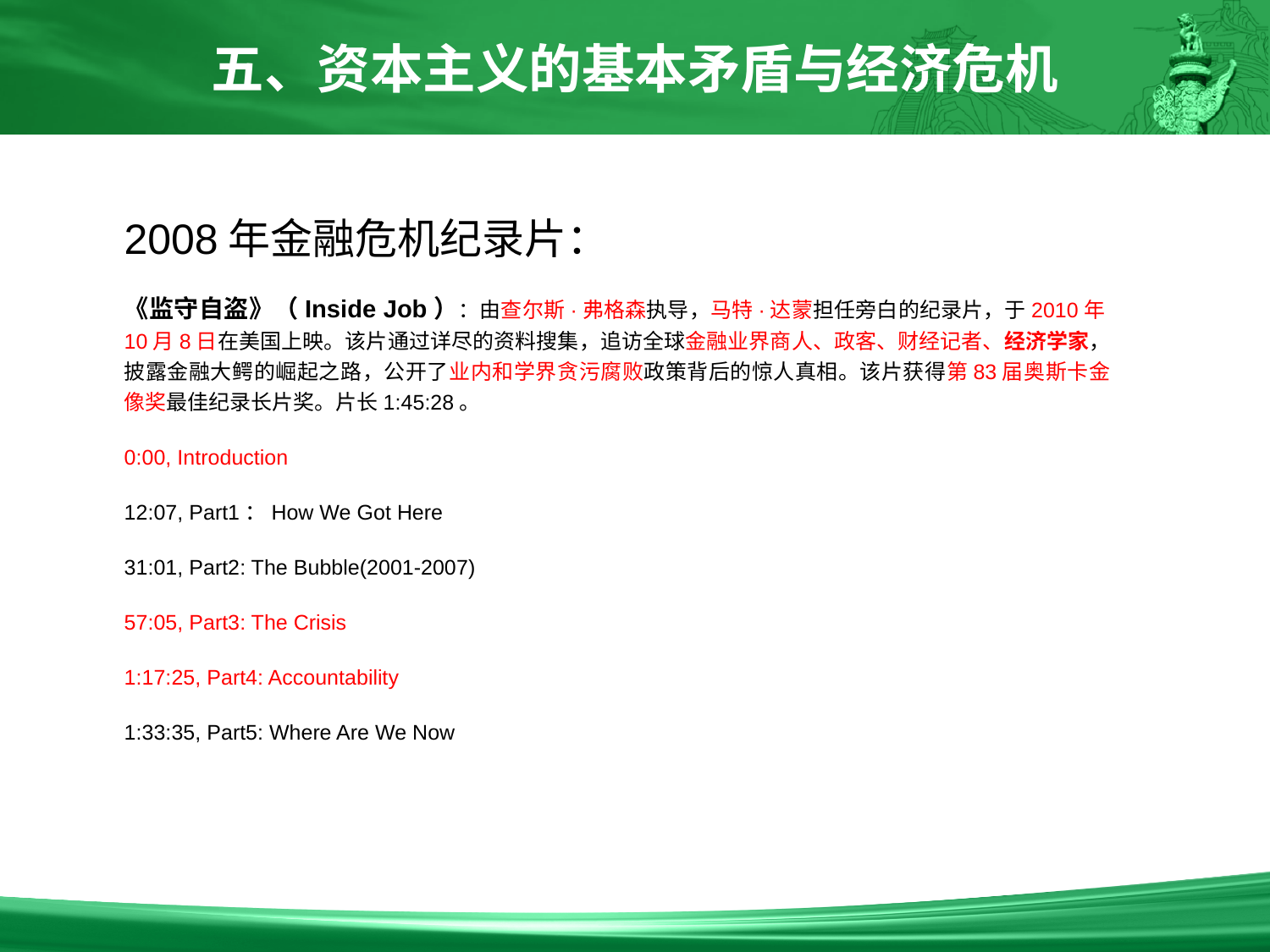

五、资本主义的基本矛盾与经济危机
2008年金融危机纪录片：
《监守自盗》（Inside Job）：由查尔斯·弗格森执导，马特·达蒙担任旁白的纪录片，于2010年10月8日在美国上映。该片通过详尽的资料搜集，追访全球金融业界商人、政客、财经记者、经济学家，披露金融大鳄的崛起之路，公开了业内和学界贪污腐败政策背后的惊人真相。该片获得第83届奥斯卡金像奖最佳纪录长片奖。片长1:45:28。
0:00, Introduction
12:07, Part1：How We Got Here
31:01, Part2: The Bubble(2001-2007)
57:05, Part3: The Crisis
1:17:25, Part4: Accountability
1:33:35, Part5: Where Are We Now